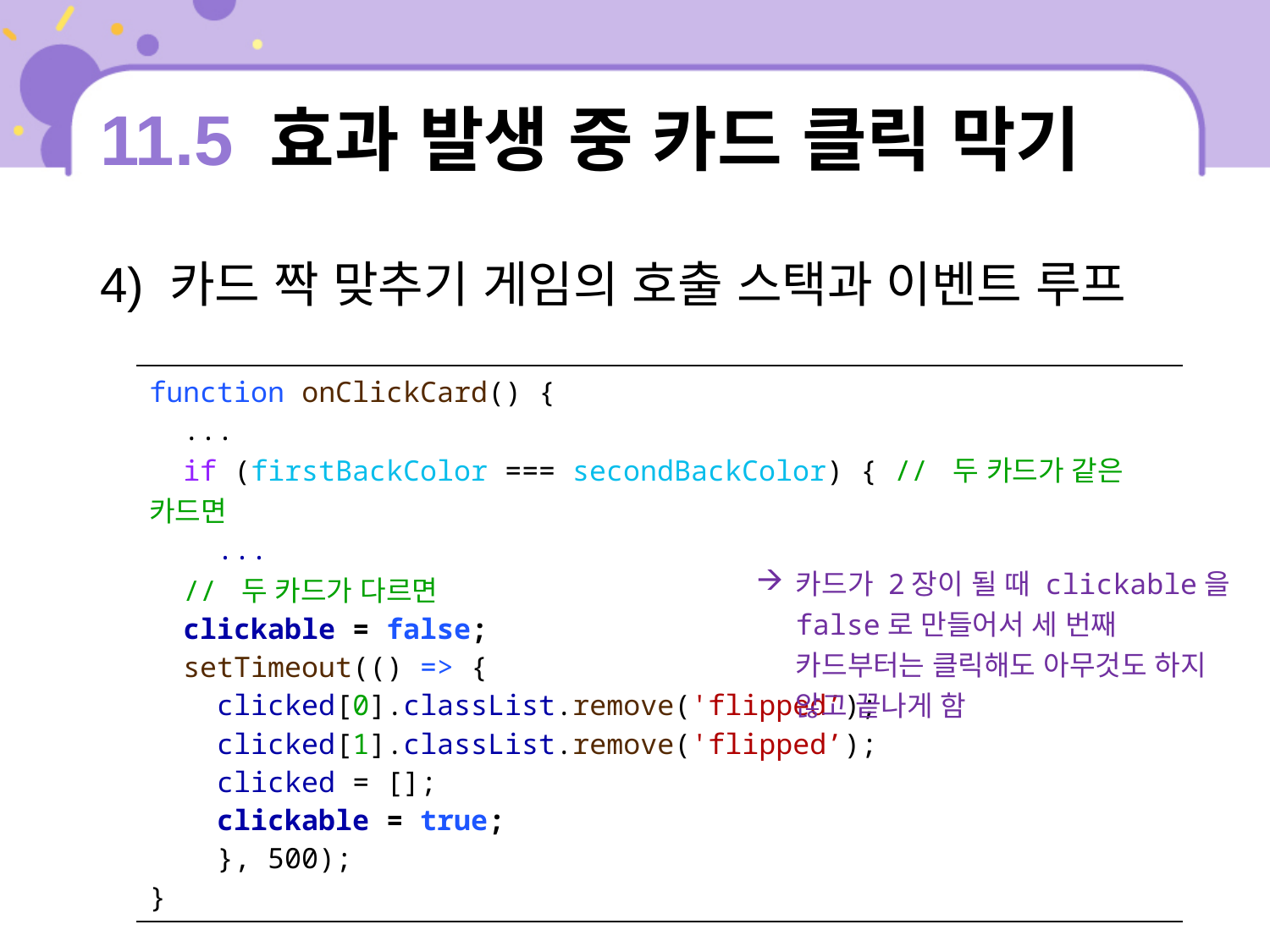

# 11.5 효과 발생 중 카드 클릭 막기
4) 카드 짝 맞추기 게임의 호출 스택과 이벤트 루프

| function onClickCard() { ... if (firstBackColor === secondBackColor) { // 두 카드가 같은 카드면 ... // 두 카드가 다르면 clickable = false; setTimeout(() => { clicked[0].classList.remove('flipped’); clicked[1].classList.remove('flipped’); clicked = []; clickable = true; }, 500); } |
| --- |
카드가 2장이 될 때 clickable을 false로 만들어서 세 번째 카드부터는 클릭해도 아무것도 하지 않고 끝나게 함